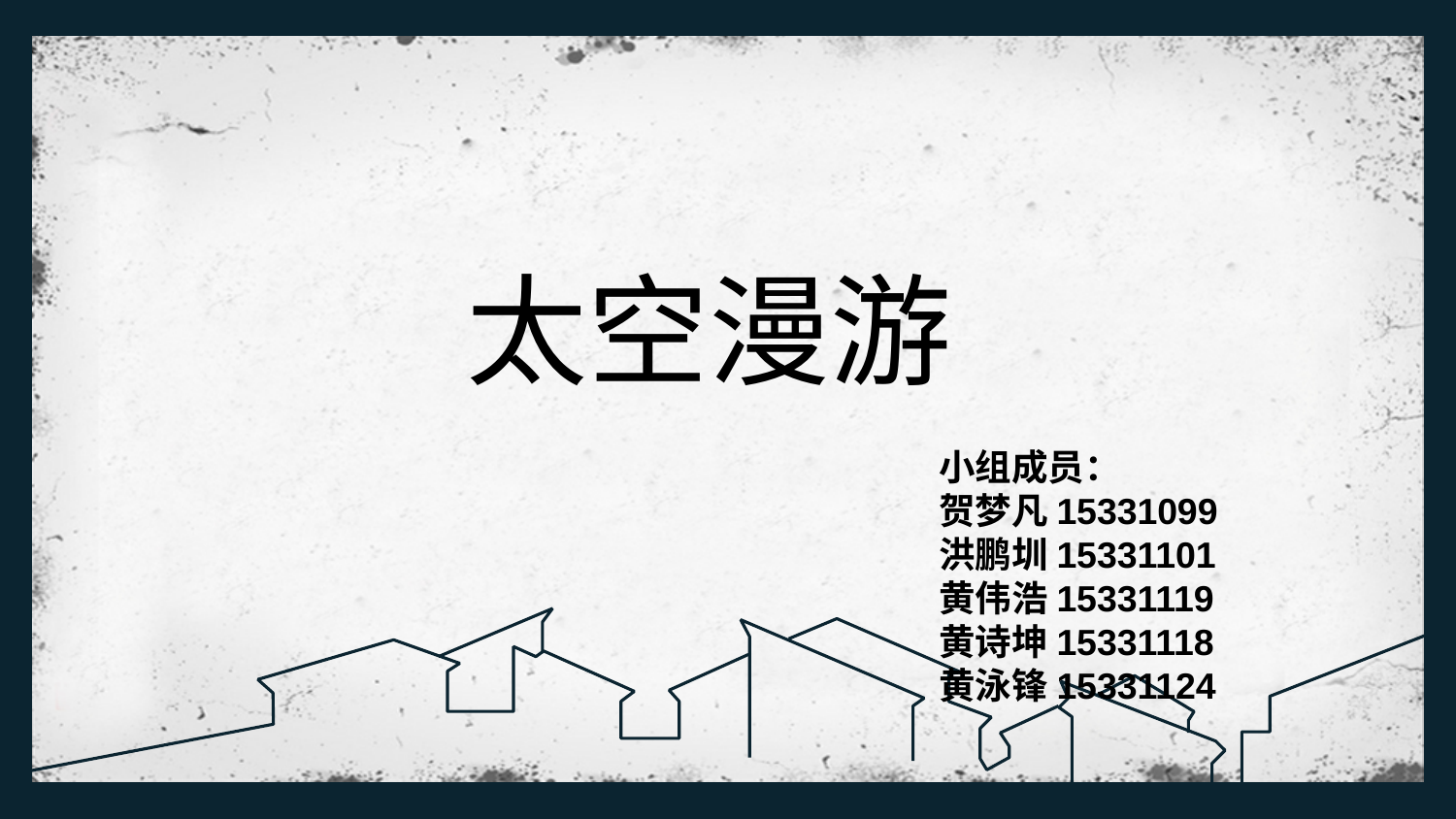

太空漫游
小组成员：
贺梦凡15331099
洪鹏圳15331101
黄伟浩15331119
黄诗坤15331118
黄泳锋15331124